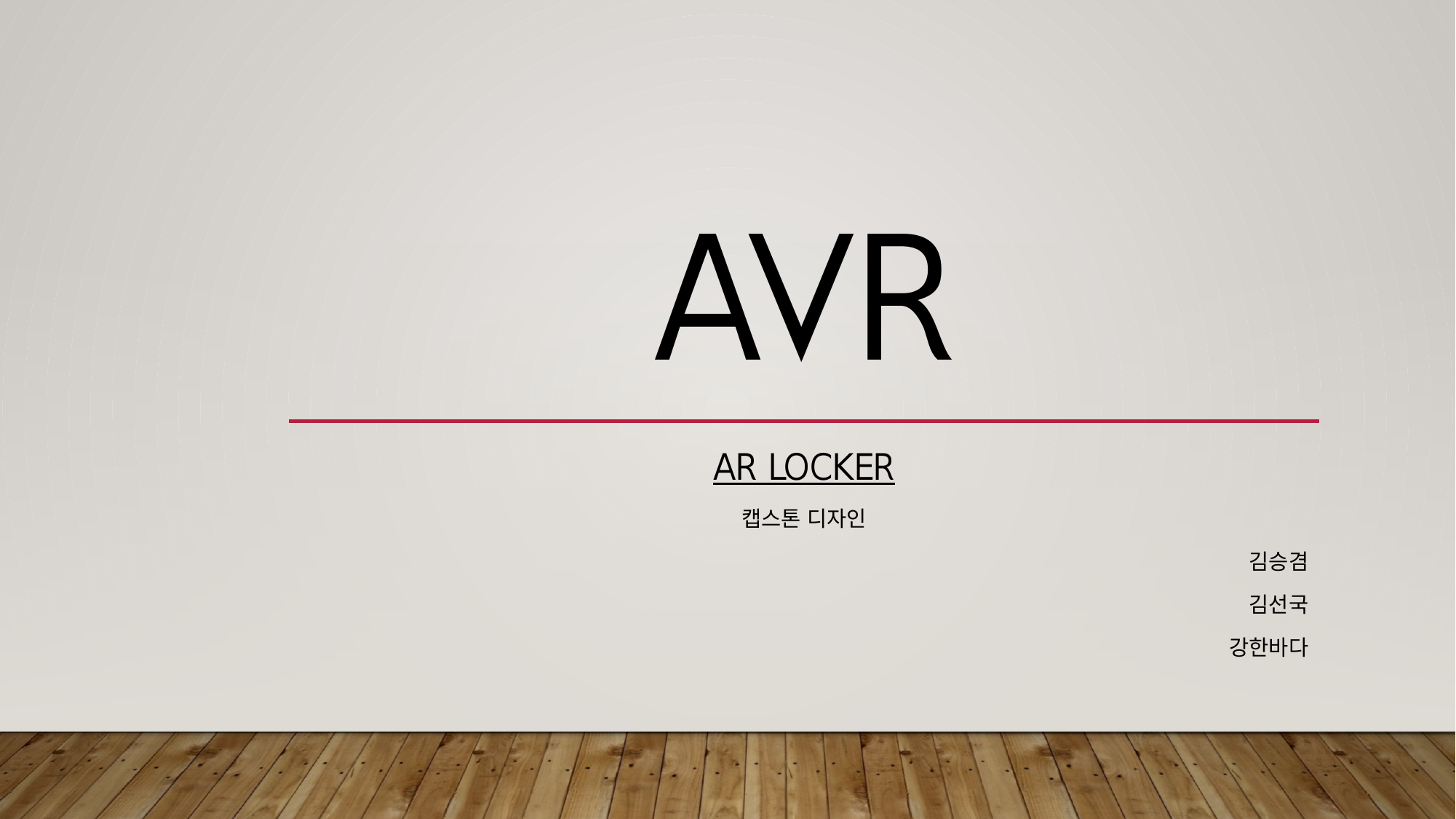

# AVR
AR lOcker
캡스톤 디자인
김승겸
김선국
강한바다